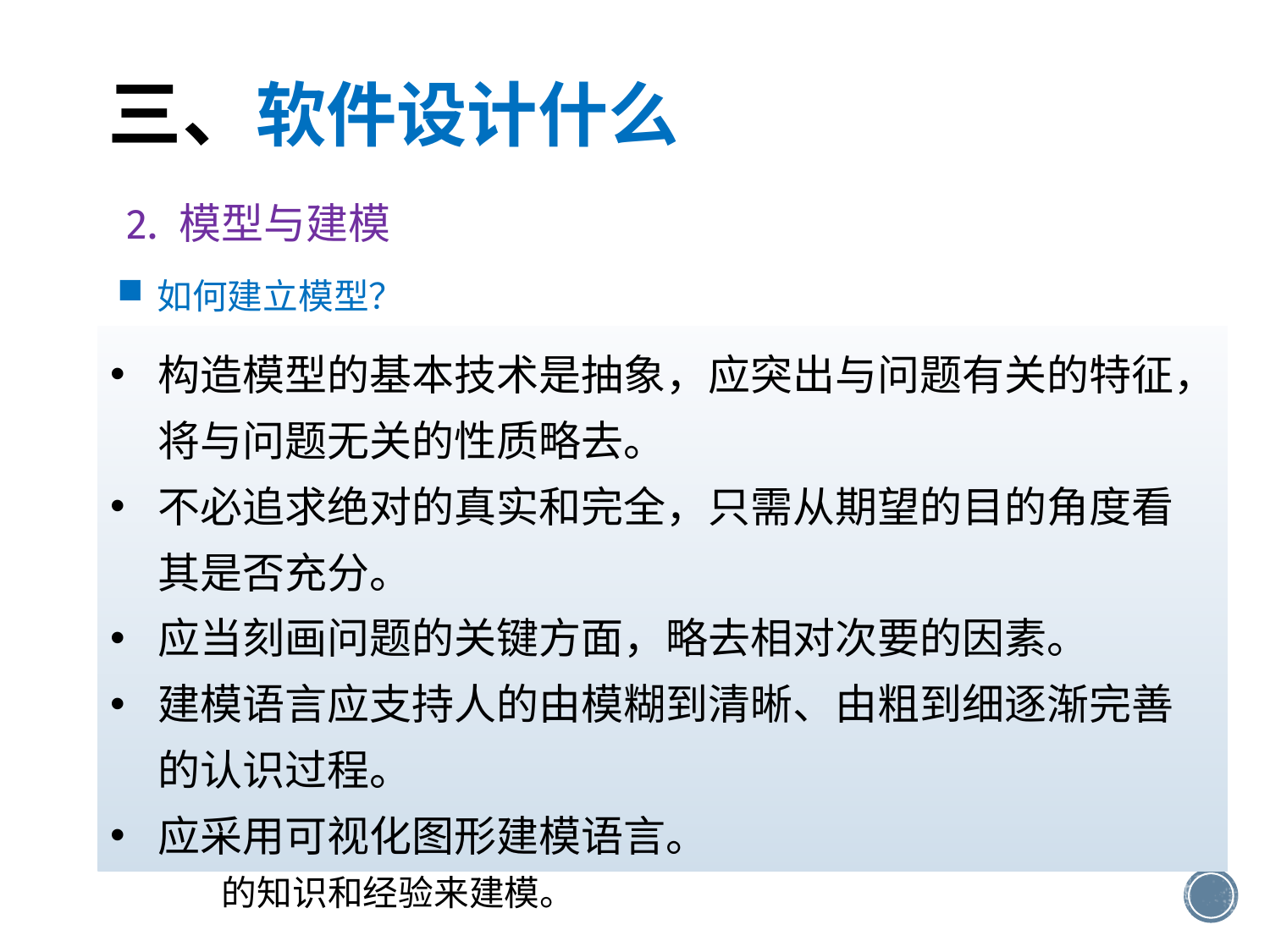

# 三、软件设计什么
2. 模型与建模
如何建立模型？

构造模型的基本技术是抽象，应突出与问题有关的特征，将与问题无关的性质略去。
不必追求绝对的真实和完全，只需从期望的目的角度看其是否充分。
应当刻画问题的关键方面，略去相对次要的因素。
建模语言应支持人的由模糊到清晰、由粗到细逐渐完善的认识过程。
应采用可视化图形建模语言。

     建模就是建立模型，就是为了理解事物而对事物做出的一种抽象，是对事物的一种无歧义的书面描述。 建立系统模型的过程，又称模型化。
     建模是研究系统的重要手段和前提。凡是用模型描述系统的因果关系或相互关系的过程都属于建模。因描述的关系各异，所以实现这一过程的手段和方法也是多种多样的。
 对系统本身运动规律的分析
  根据事物的机理来建模
  通过对系统的实验或统计数据的处理,并根据关于系统的已有的知识和经验来建模。